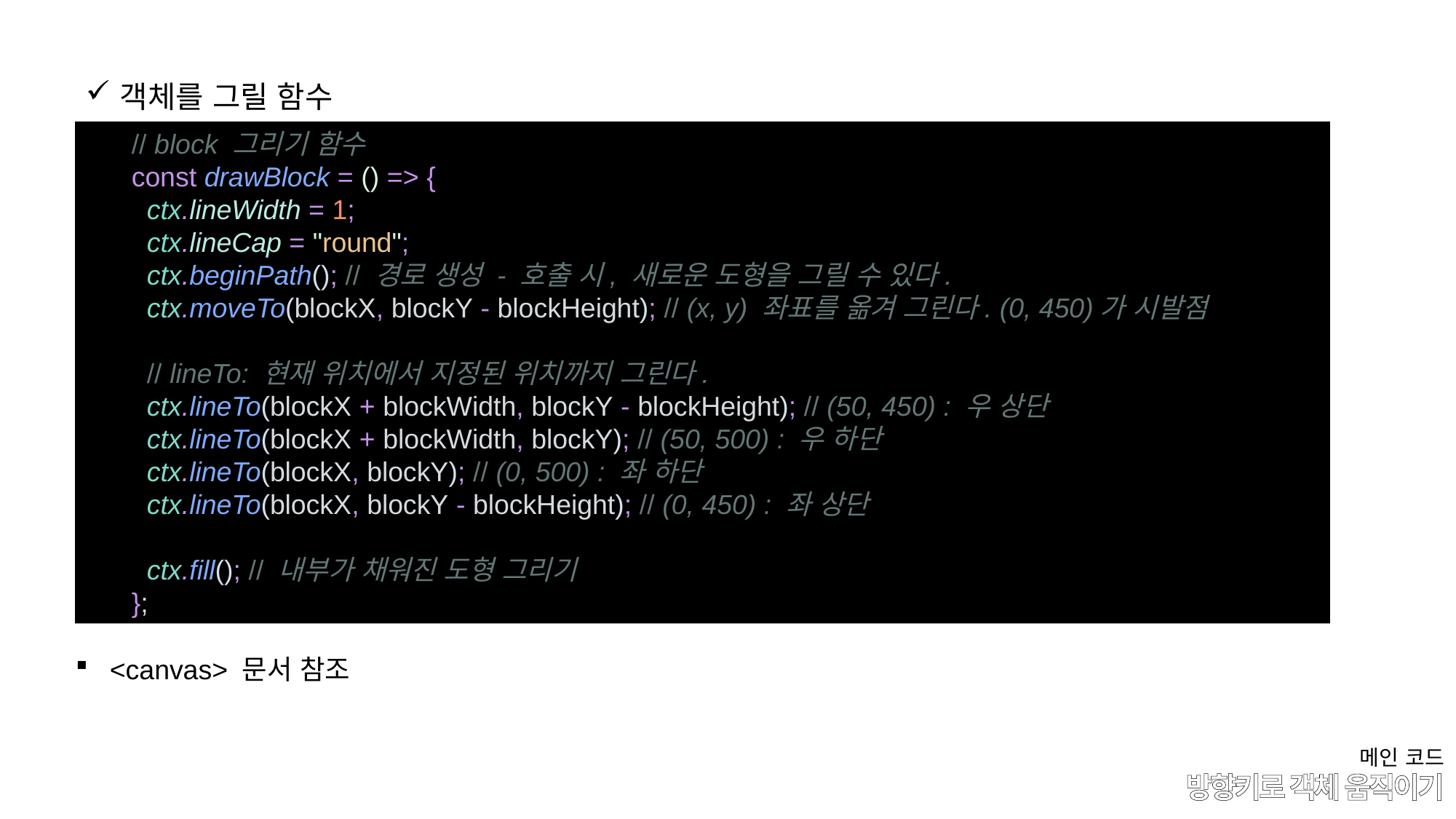

객체를 그릴 함수
      // block 그리기 함수
      const drawBlock = () => {
        ctx.lineWidth = 1;
        ctx.lineCap = "round";
        ctx.beginPath(); // 경로 생성 - 호출 시, 새로운 도형을 그릴 수 있다.
        ctx.moveTo(blockX, blockY - blockHeight); // (x, y) 좌표를 옮겨 그린다. (0, 450)가 시발점
        // lineTo: 현재 위치에서 지정된 위치까지 그린다.
        ctx.lineTo(blockX + blockWidth, blockY - blockHeight); // (50, 450) : 우 상단
        ctx.lineTo(blockX + blockWidth, blockY); // (50, 500) : 우 하단
        ctx.lineTo(blockX, blockY); // (0, 500) : 좌 하단
        ctx.lineTo(blockX, blockY - blockHeight); // (0, 450) : 좌 상단
        ctx.fill(); // 내부가 채워진 도형 그리기
      };
<canvas> 문서 참조
메인 코드
# 방향키로 객체 움직이기